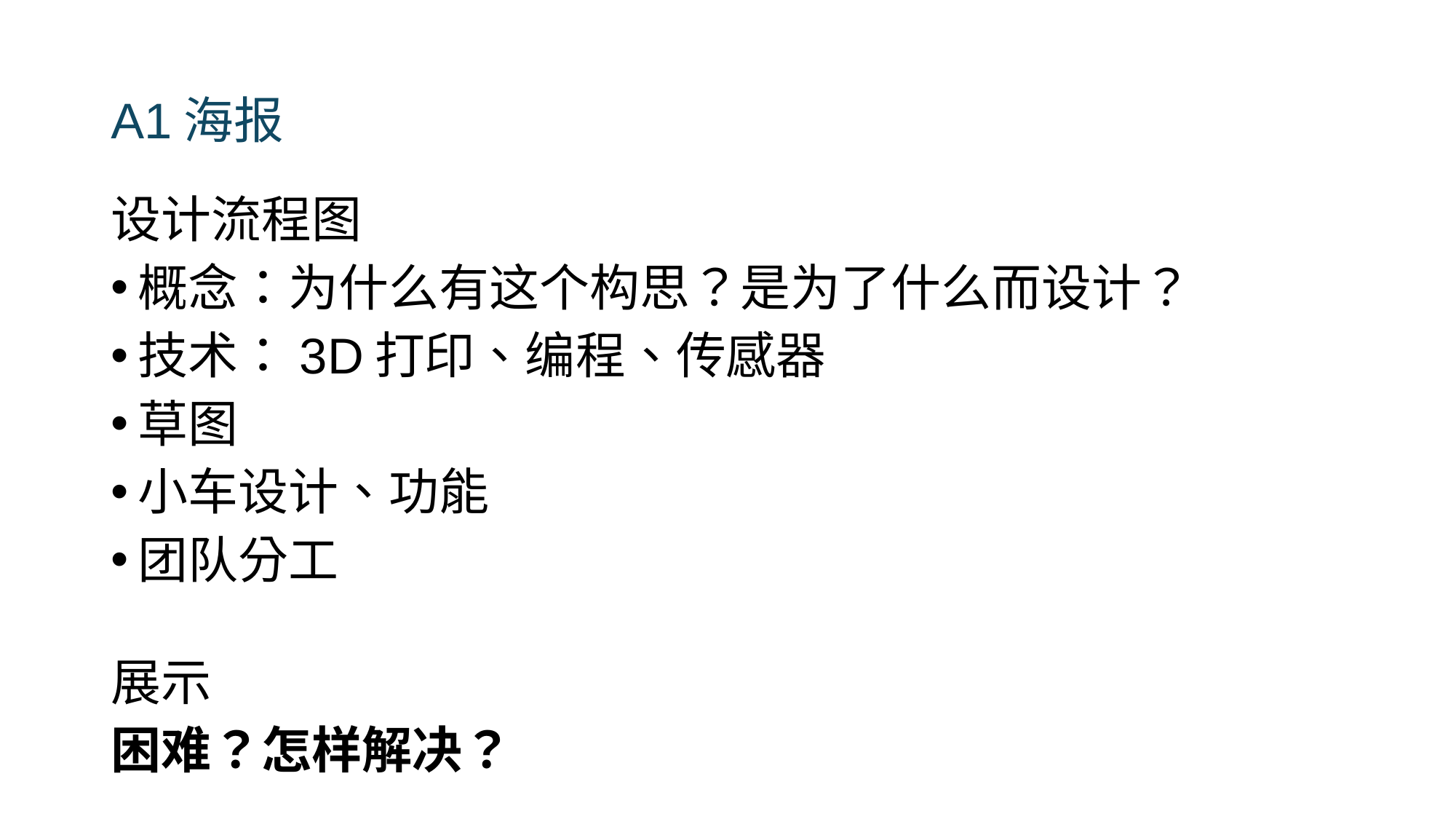

# A1海报
设计流程图
概念：为什么有这个构思？是为了什么而设计？
技术：3D打印、编程、传感器
草图
小车设计、功能
团队分工
展示
困难？怎样解决？